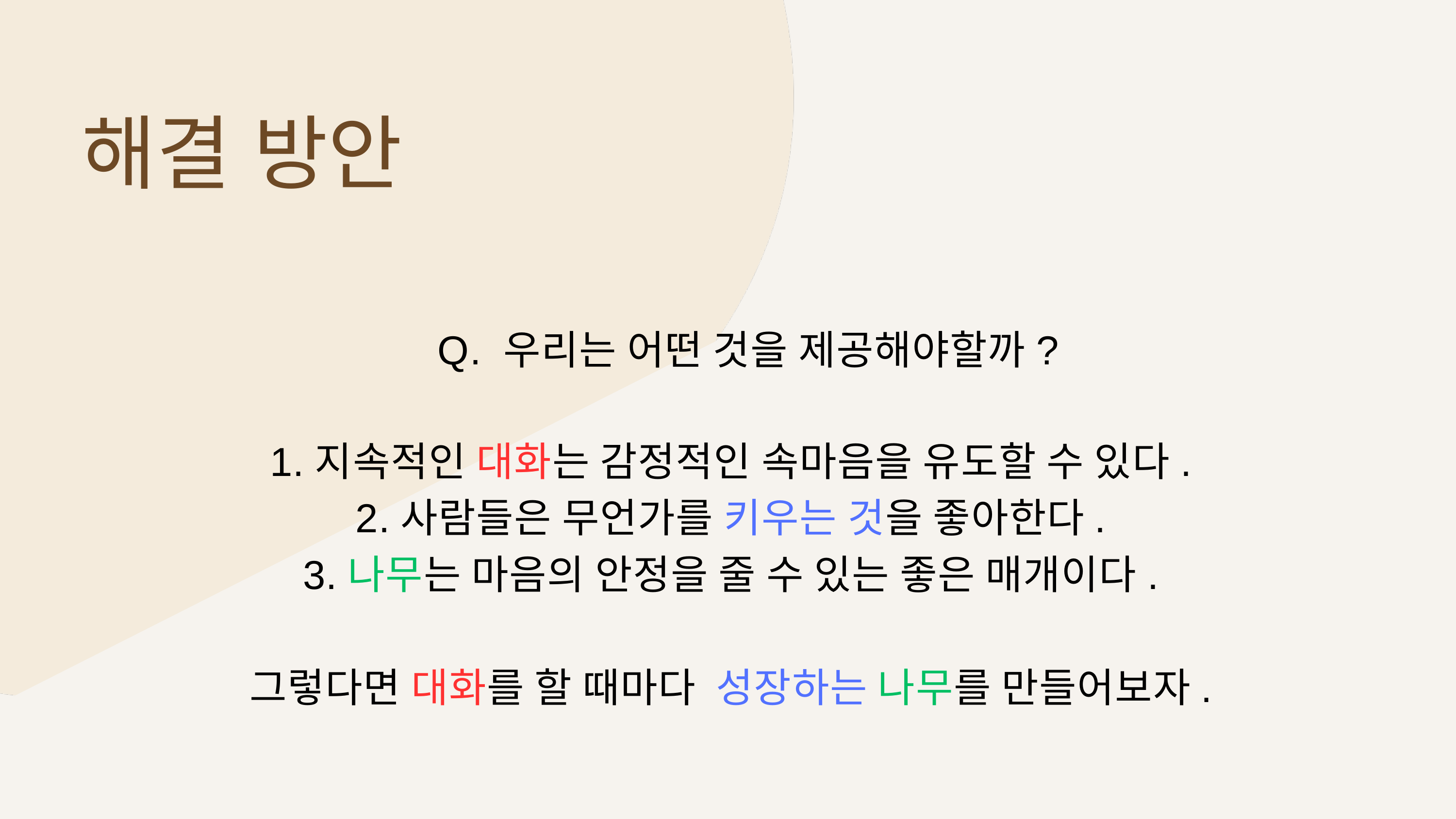

해결 방안
Q. 우리는 어떤 것을 제공해야할까?
1.지속적인 대화는 감정적인 속마음을 유도할 수 있다.
2.사람들은 무언가를 키우는 것을 좋아한다.
3.나무는 마음의 안정을 줄 수 있는 좋은 매개이다.

그렇다면 대화를 할 때마다  성장하는 나무를 만들어보자.